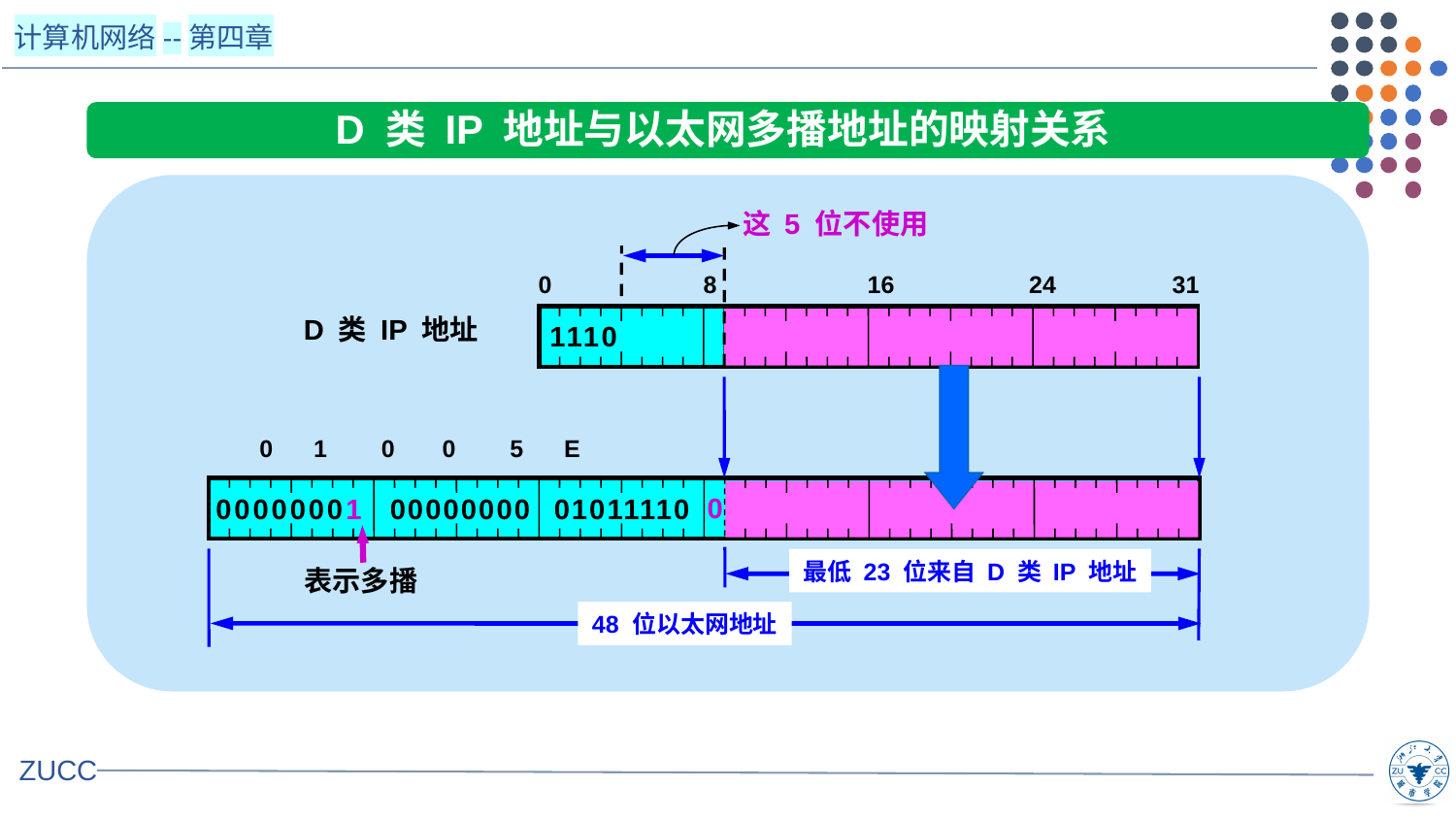

D 类 IP 地址与以太网多播地址的映射关系

这 5 位不使用

0
8
16
24
31
D 类 IP 地址

0      1        0       0        5      E

0

最低 23 位来自 D 类 IP 地址
表示多播

48 位以太网地址

1110
00000001
00000000
01011110